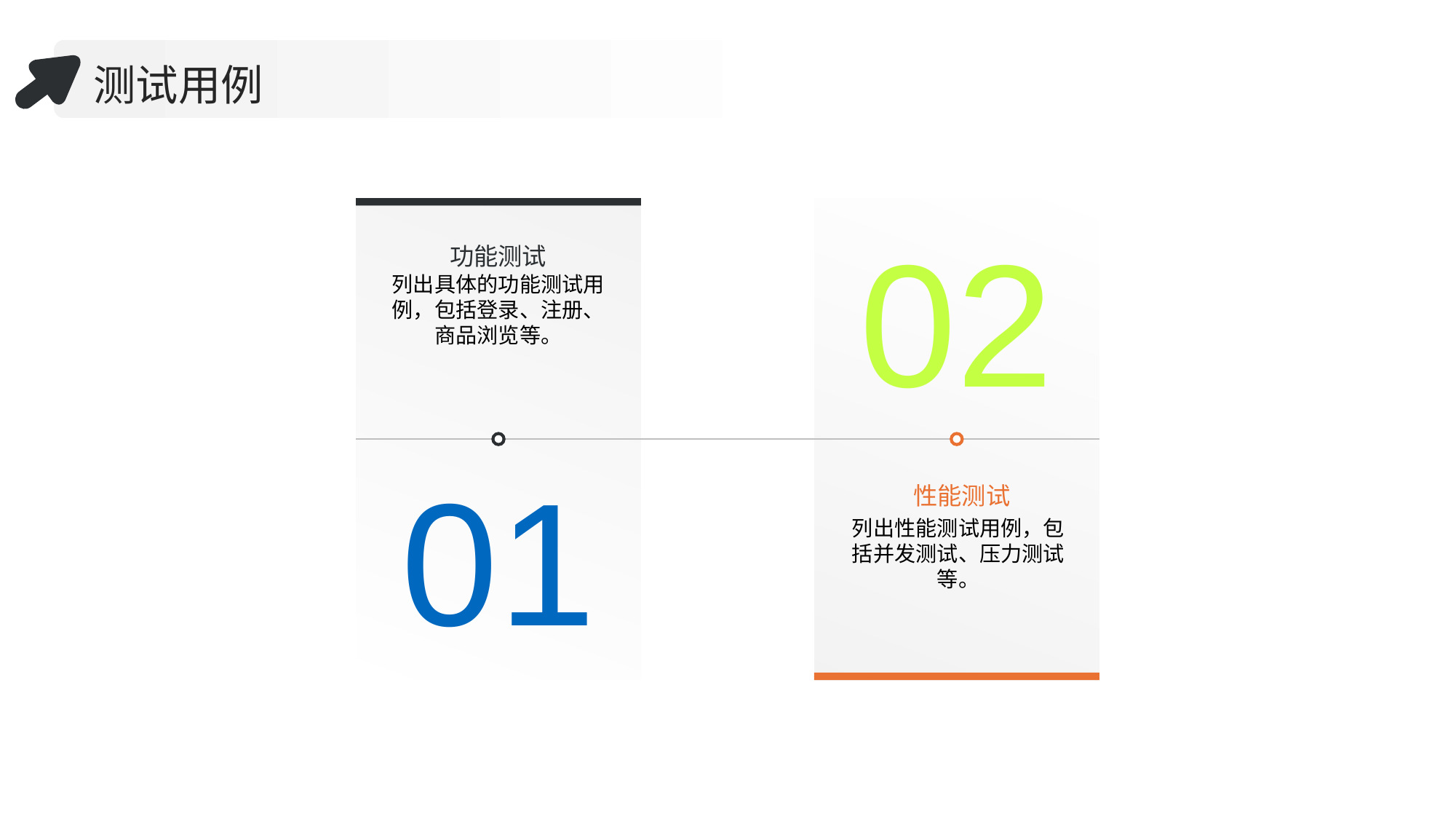

测试用例

02
功能测试
列出具体的功能测试用例，包括登录、注册、商品浏览等。

01
性能测试
列出性能测试用例，包括并发测试、压力测试等。